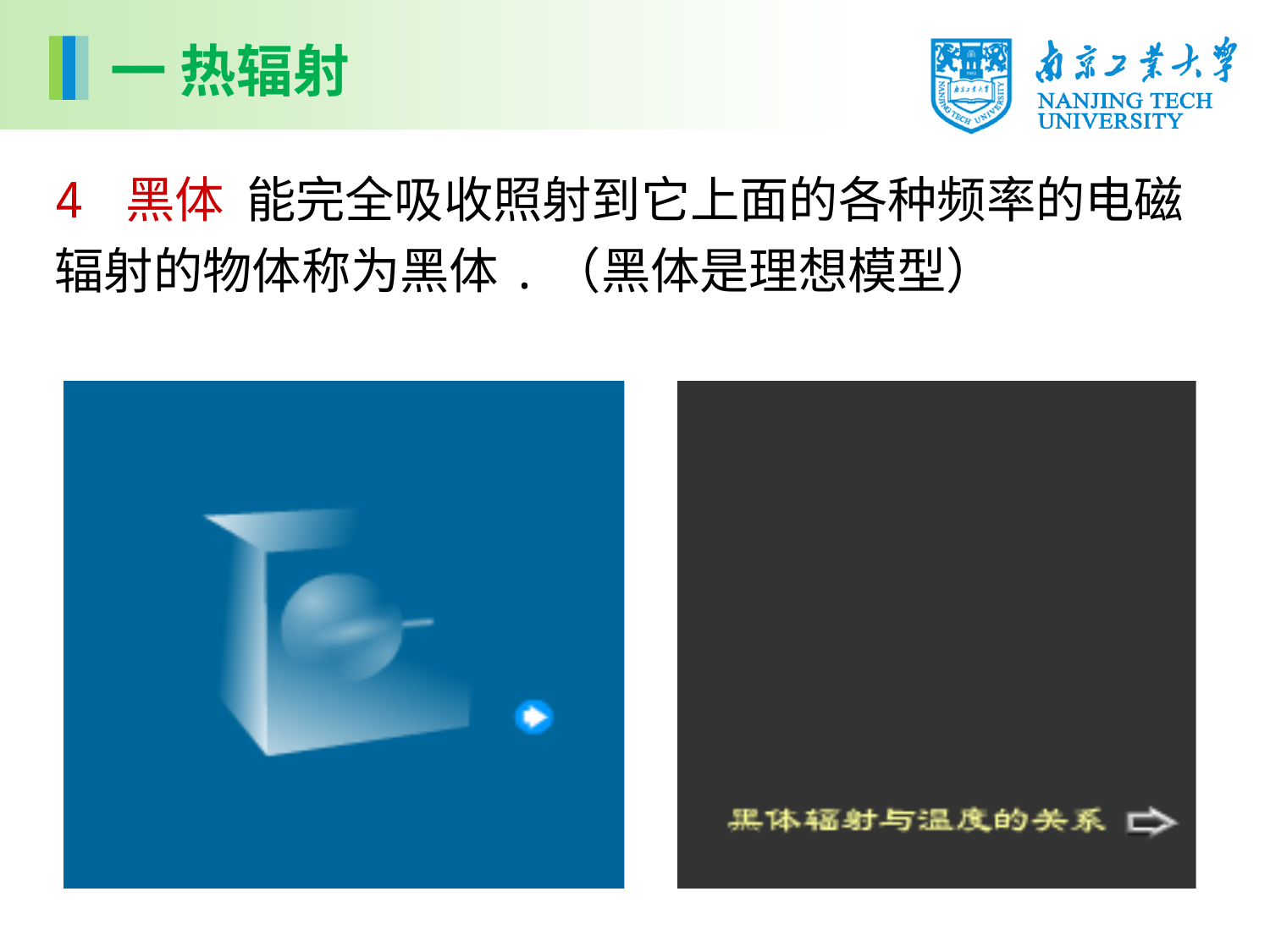

一 热辐射
4 黑体  能完全吸收照射到它上面的各种频率的电磁辐射的物体称为黑体.（黑体是理想模型）